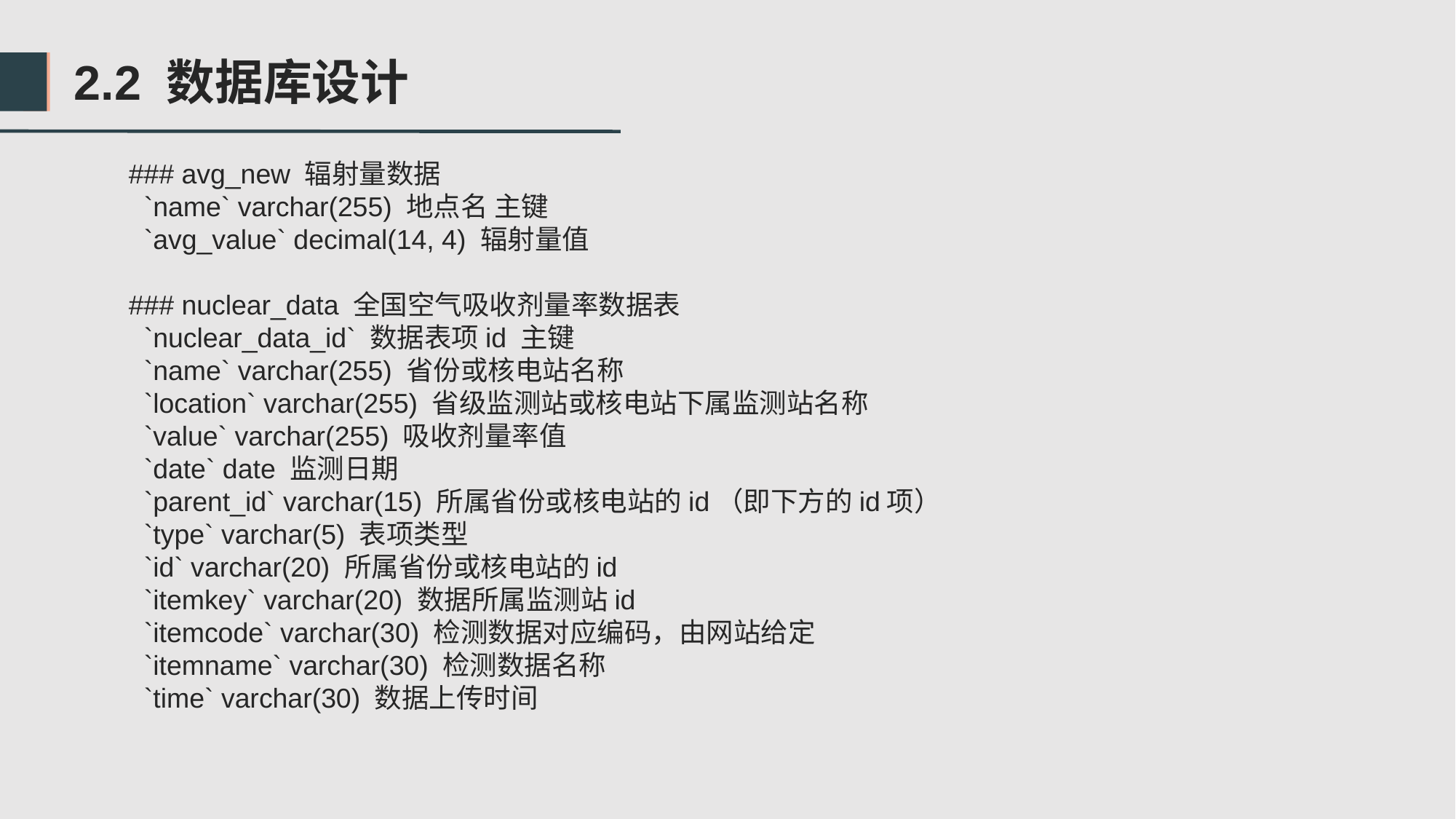

2.2 数据库设计

### avg_new 辐射量数据
  `name` varchar(255) 地点名 主键
  `avg_value` decimal(14, 4) 辐射量值

### nuclear_data 全国空气吸收剂量率数据表
  `nuclear_data_id` 数据表项id 主键
  `name` varchar(255) 省份或核电站名称
  `location` varchar(255) 省级监测站或核电站下属监测站名称
  `value` varchar(255) 吸收剂量率值
  `date` date 监测日期
  `parent_id` varchar(15) 所属省份或核电站的id（即下方的id项）
  `type` varchar(5) 表项类型
  `id` varchar(20) 所属省份或核电站的id
  `itemkey` varchar(20) 数据所属监测站id
  `itemcode` varchar(30) 检测数据对应编码，由网站给定
  `itemname` varchar(30) 检测数据名称
  `time` varchar(30) 数据上传时间